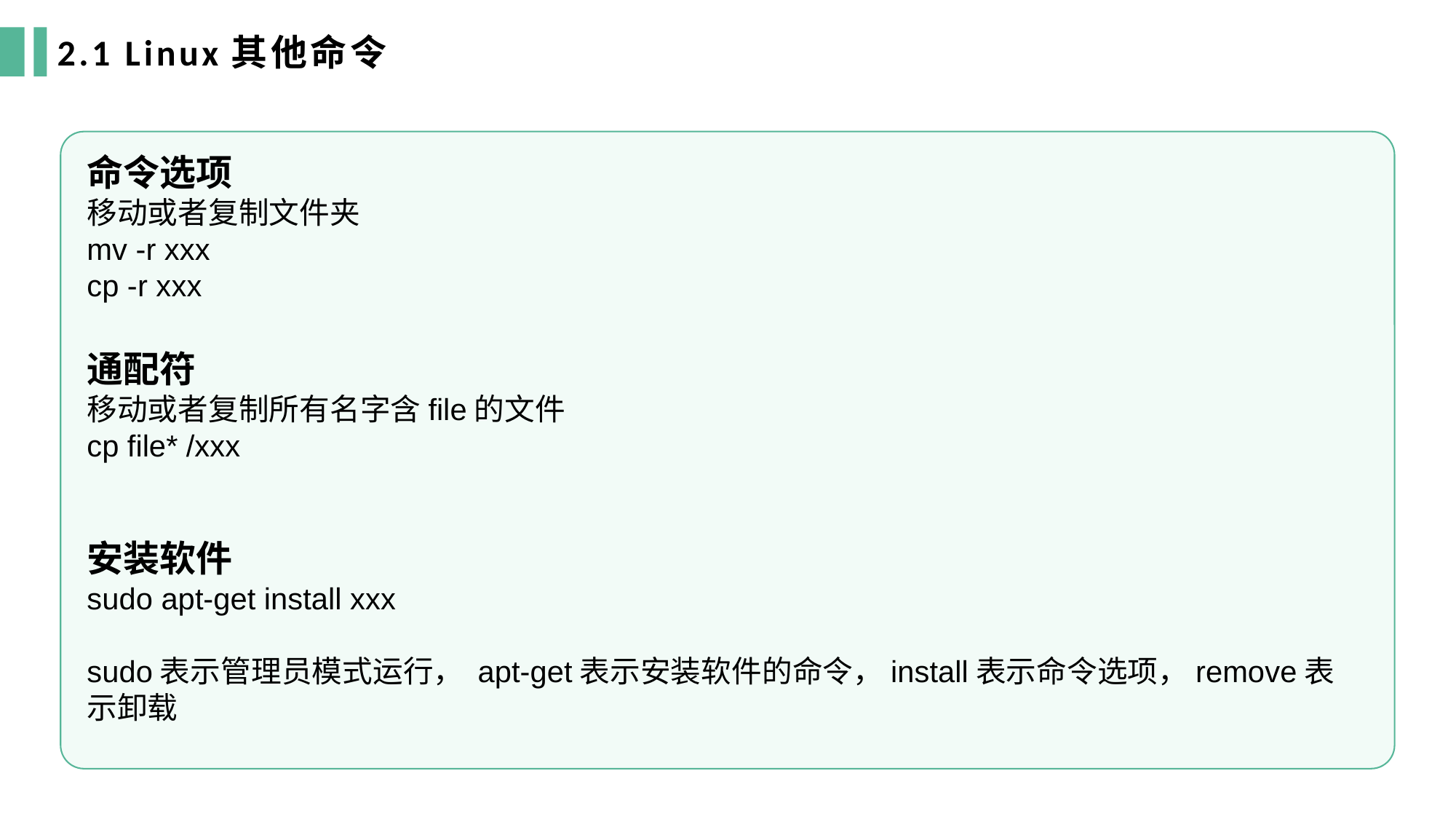

2.1 Linux其他命令

命令选项
移动或者复制文件夹
mv -r xxx
cp -r xxx

通配符
移动或者复制所有名字含file的文件
cp file* /xxx

安装软件
sudo apt-get install xxx

sudo表示管理员模式运行， apt-get表示安装软件的命令，install表示命令选项，remove表示卸载